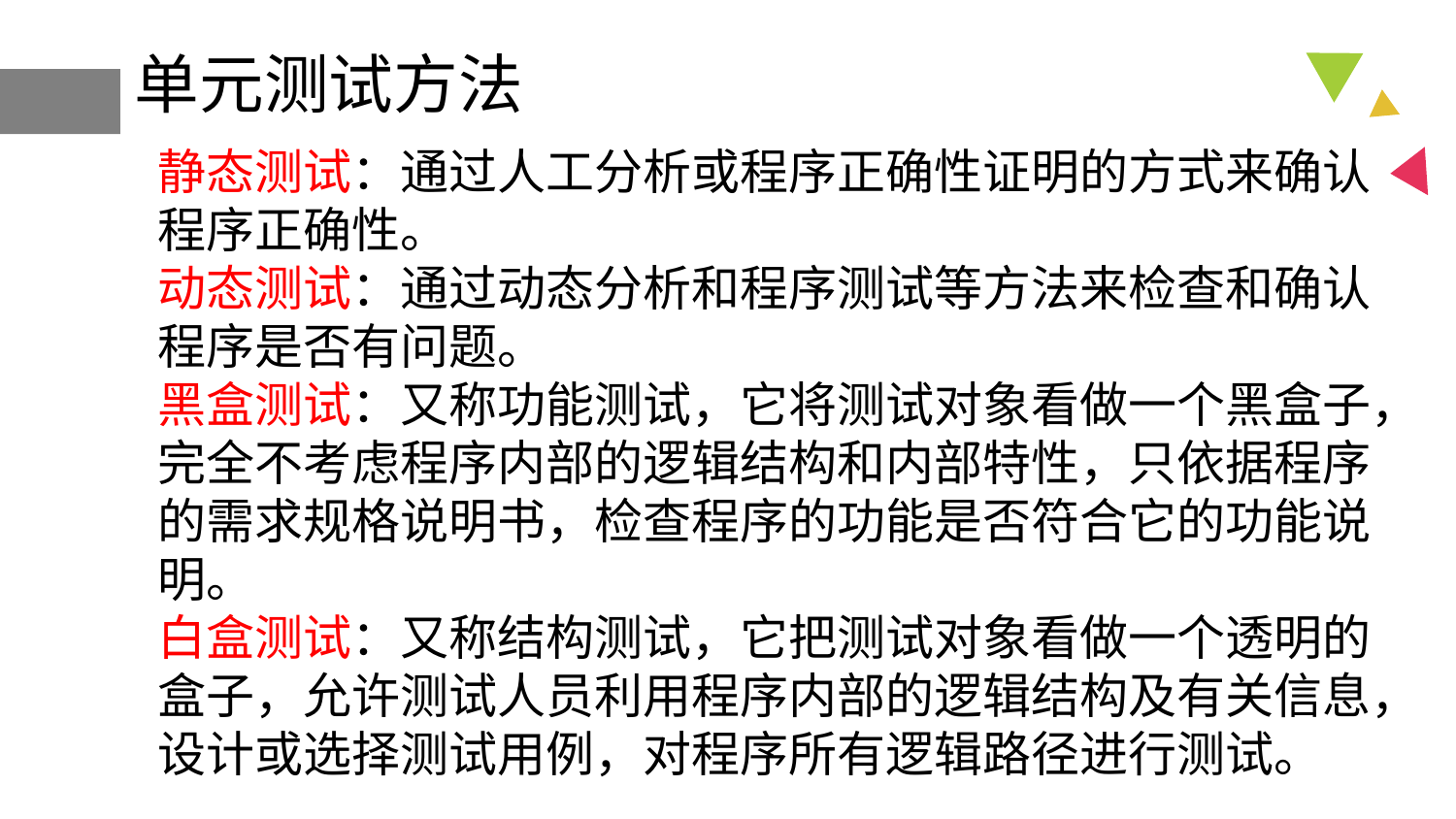

单元测试方法

静态测试：通过人工分析或程序正确性证明的方式来确认程序正确性。
动态测试：通过动态分析和程序测试等方法来检查和确认程序是否有问题。
黑盒测试：又称功能测试，它将测试对象看做一个黑盒子，完全不考虑程序内部的逻辑结构和内部特性，只依据程序的需求规格说明书，检查程序的功能是否符合它的功能说明。
白盒测试：又称结构测试，它把测试对象看做一个透明的盒子，允许测试人员利用程序内部的逻辑结构及有关信息，设计或选择测试用例，对程序所有逻辑路径进行测试。